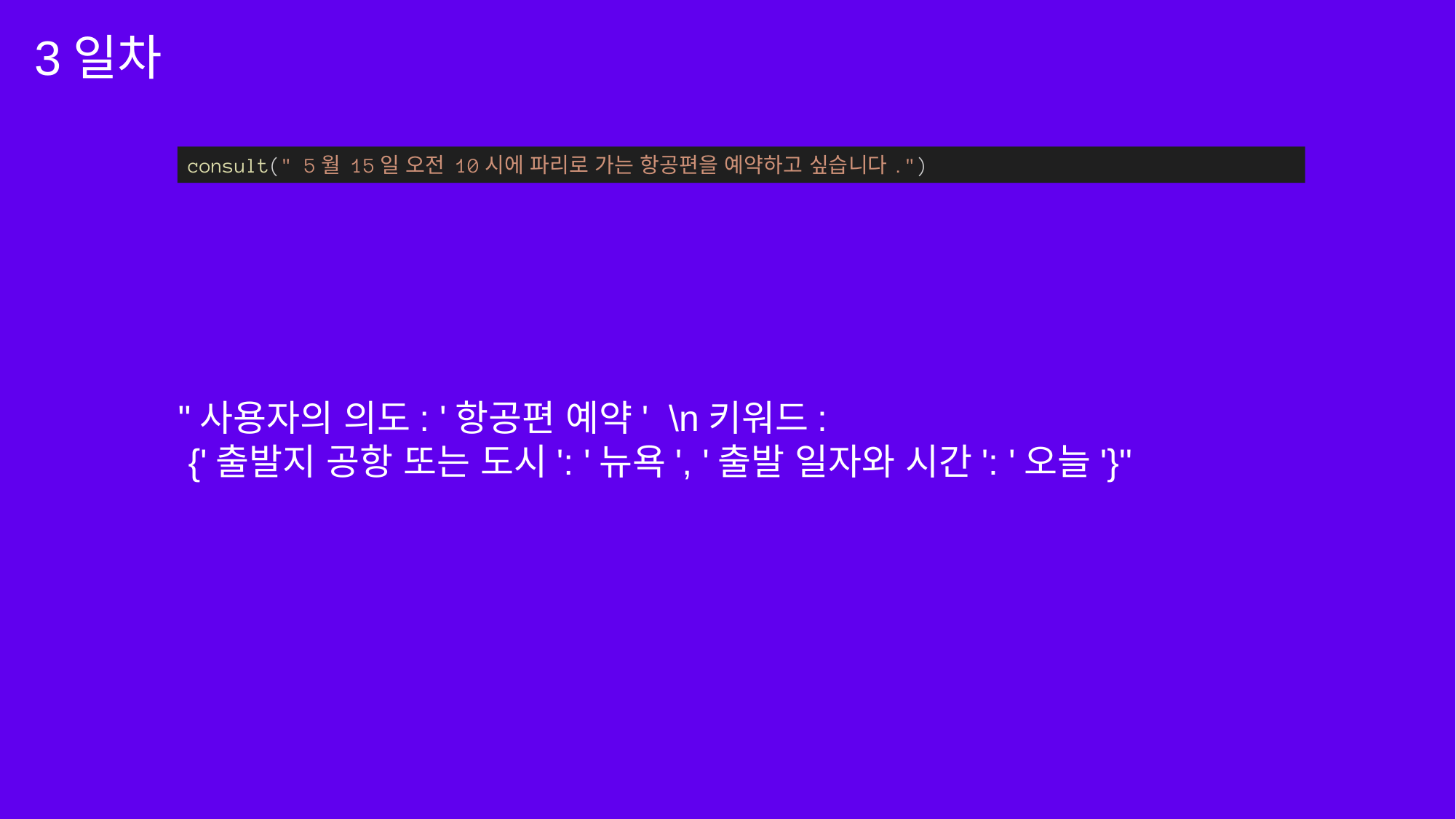

3일차
consult(" 5월 15일 오전 10시에 파리로 가는 항공편을 예약하고 싶습니다.")
"사용자의 의도: '항공편 예약'  \n키워드:
 {'출발지 공항 또는 도시': '뉴욕', '출발 일자와 시간': '오늘'}"